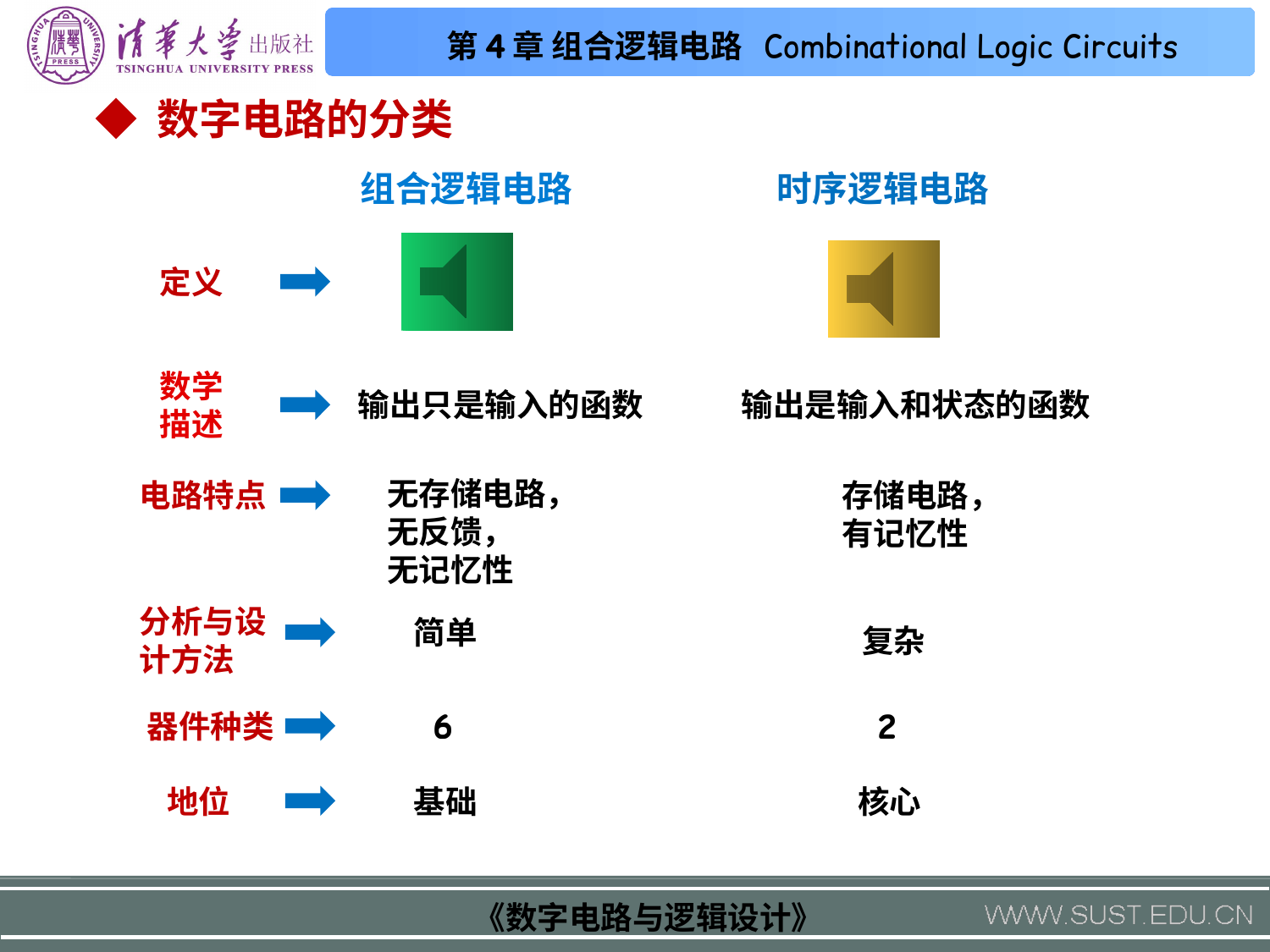

◆ 数字电路的分类
组合逻辑电路
时序逻辑电路

定义

数学描述
输出只是输入的函数
输出是输入和状态的函数

无存储电路，
无反馈，
无记忆性
电路特点
存储电路，
有记忆性

分析与设计方法
简单
复杂

器件种类
6
2

地位
基础
核心